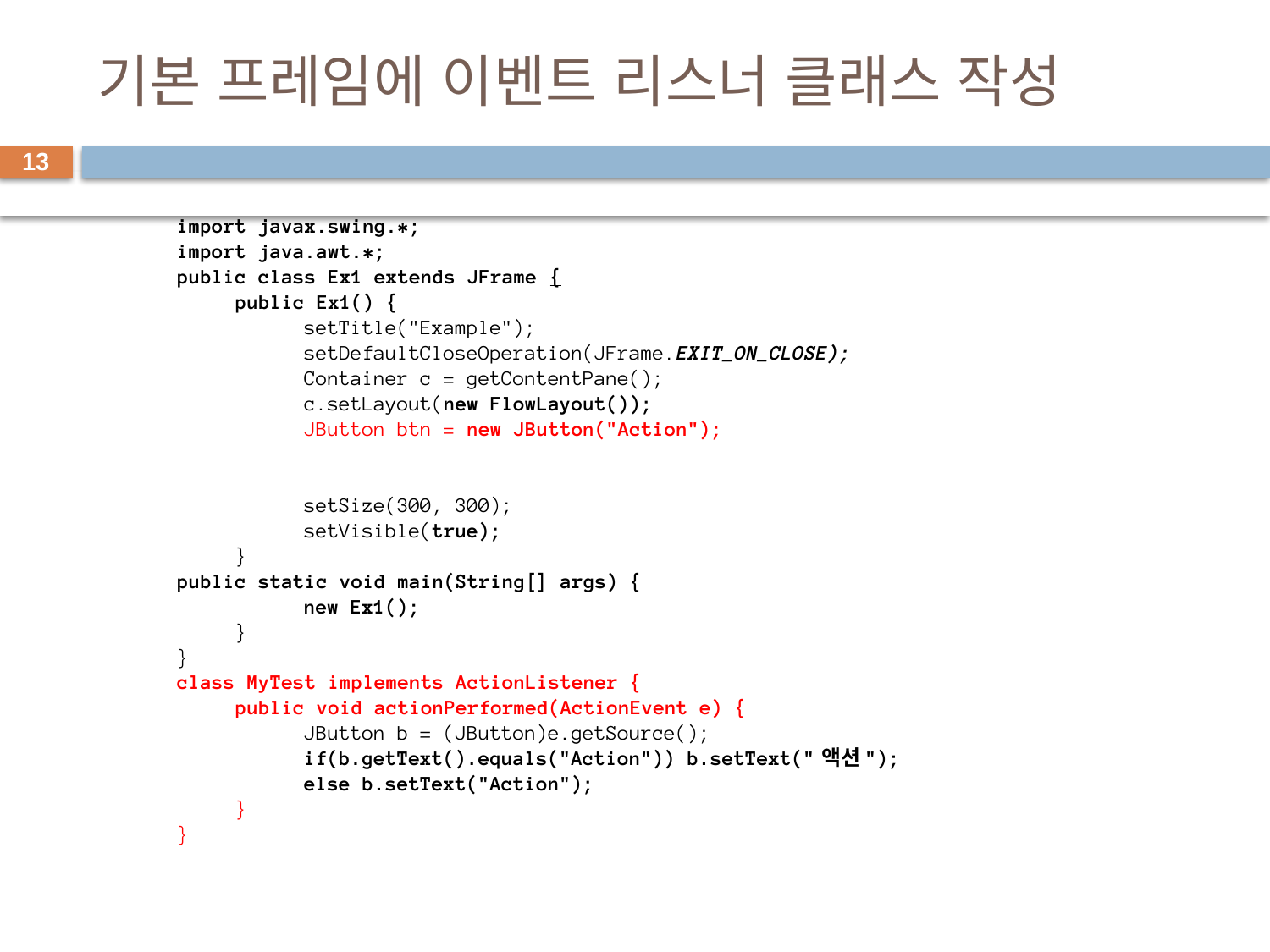

# 기본 프레임에 이벤트 리스너 클래스 작성
13
import javax.swing.*;
import java.awt.*;
public class Ex1 extends JFrame {
     public Ex1() {
	setTitle("Example");
	setDefaultCloseOperation(JFrame.EXIT_ON_CLOSE);
	Container c = getContentPane();
	c.setLayout(new FlowLayout());
	JButton btn = new JButton("Action");

	setSize(300, 300);
	setVisible(true);
     }
public static void main(String[] args) {
	new Ex1();
     }
}
class MyTest implements ActionListener {
     public void actionPerformed(ActionEvent e) {
	JButton b = (JButton)e.getSource();
	if(b.getText().equals("Action")) b.setText("액션");
	else b.setText("Action");
     }
}